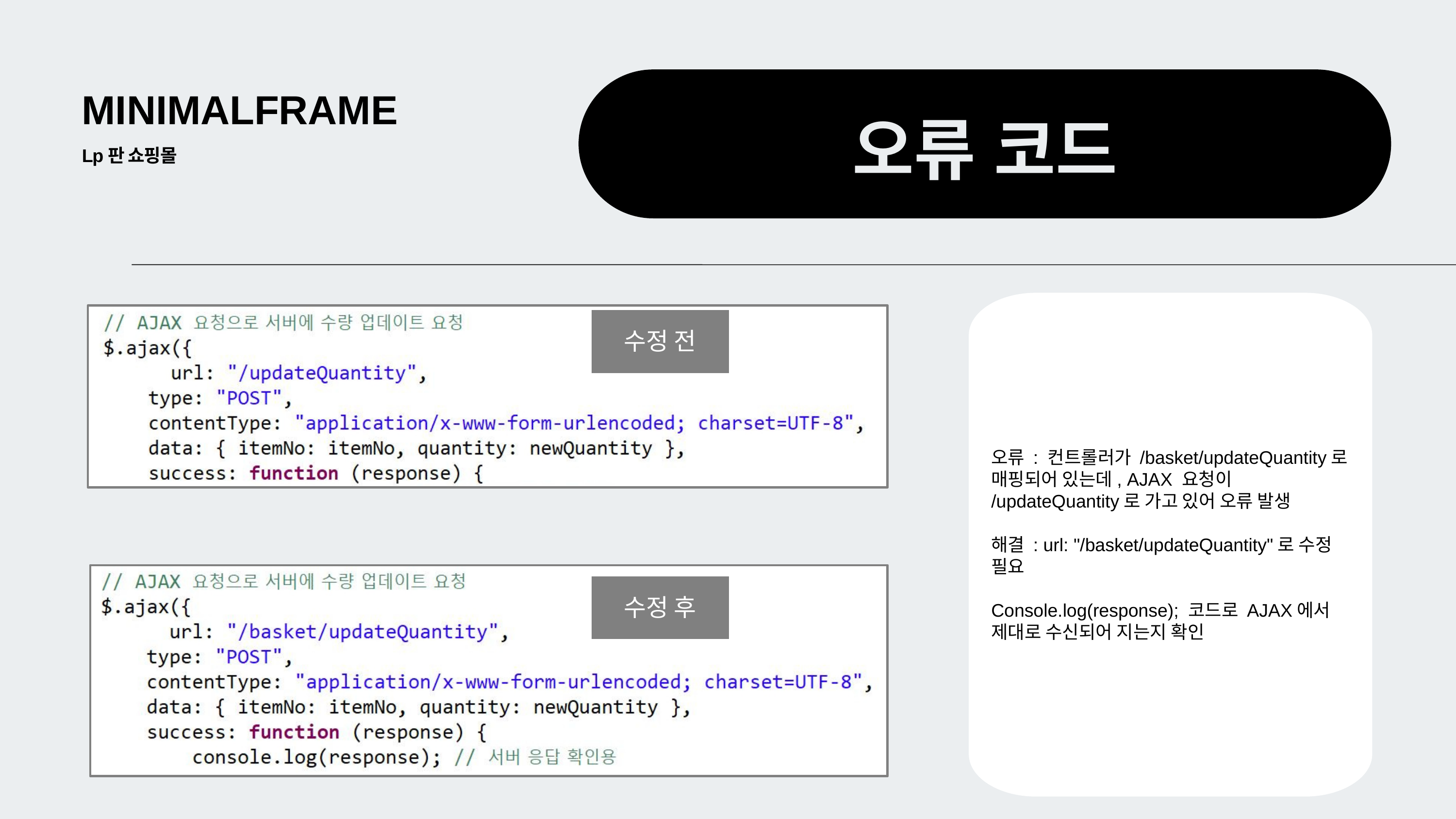

MINIMALFRAME
오류 코드
Lp판 쇼핑몰

수정 전

수정 후
오류 : 컨트롤러가 /basket/updateQuantity로 매핑되어 있는데, AJAX 요청이 /updateQuantity로 가고 있어 오류 발생

해결 : url: "/basket/updateQuantity"로 수정 필요

Console.log(response); 코드로 AJAX에서 제대로 수신되어 지는지 확인